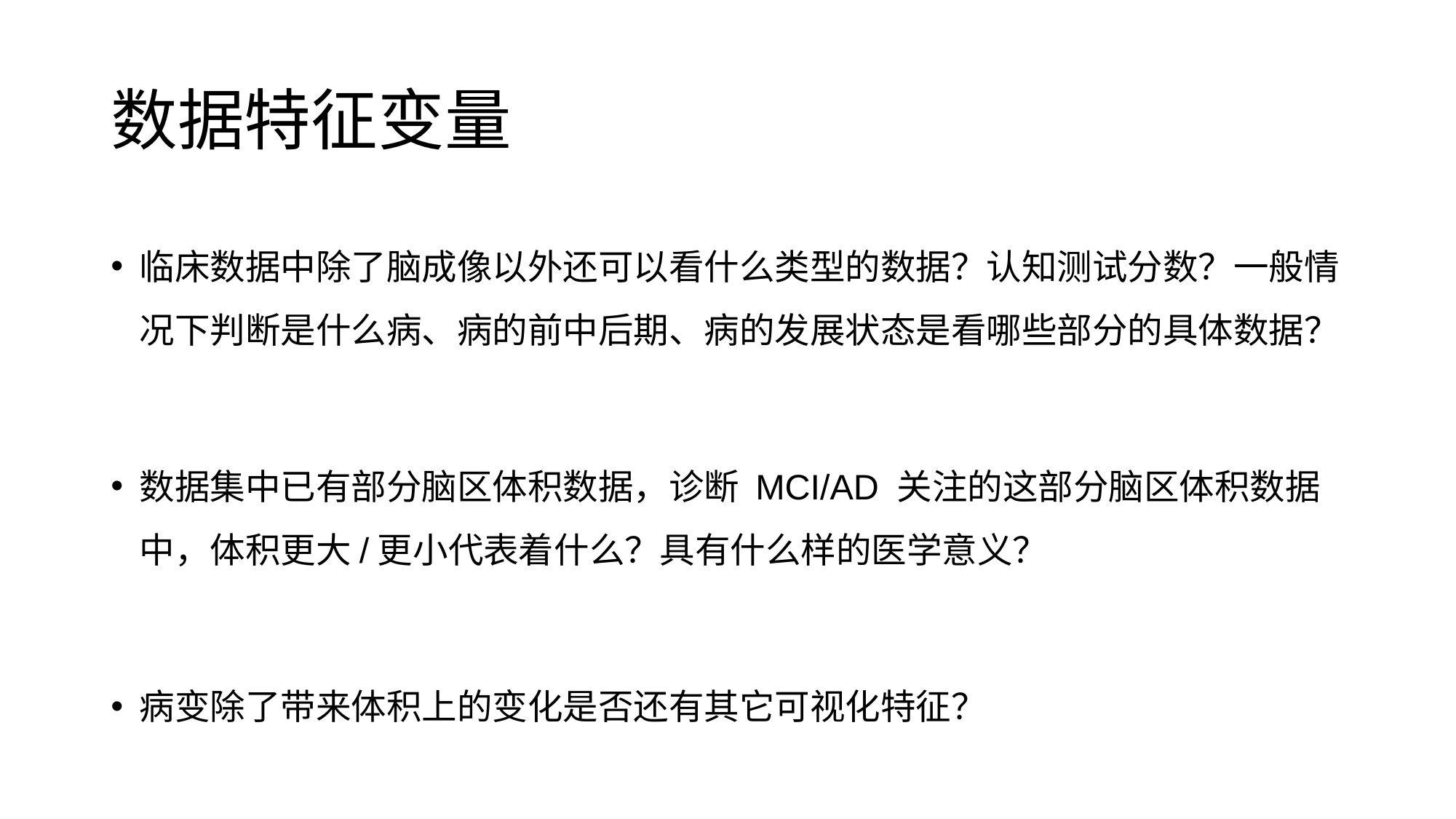

# 数据特征变量
临床数据中除了脑成像以外还可以看什么类型的数据？认知测试分数？一般情况下判断是什么病、病的前中后期、病的发展状态是看哪些部分的具体数据？

数据集中已有部分脑区体积数据，诊断 MCI/AD 关注的这部分脑区体积数据中，体积更大/更小代表着什么？具有什么样的医学意义？

病变除了带来体积上的变化是否还有其它可视化特征？